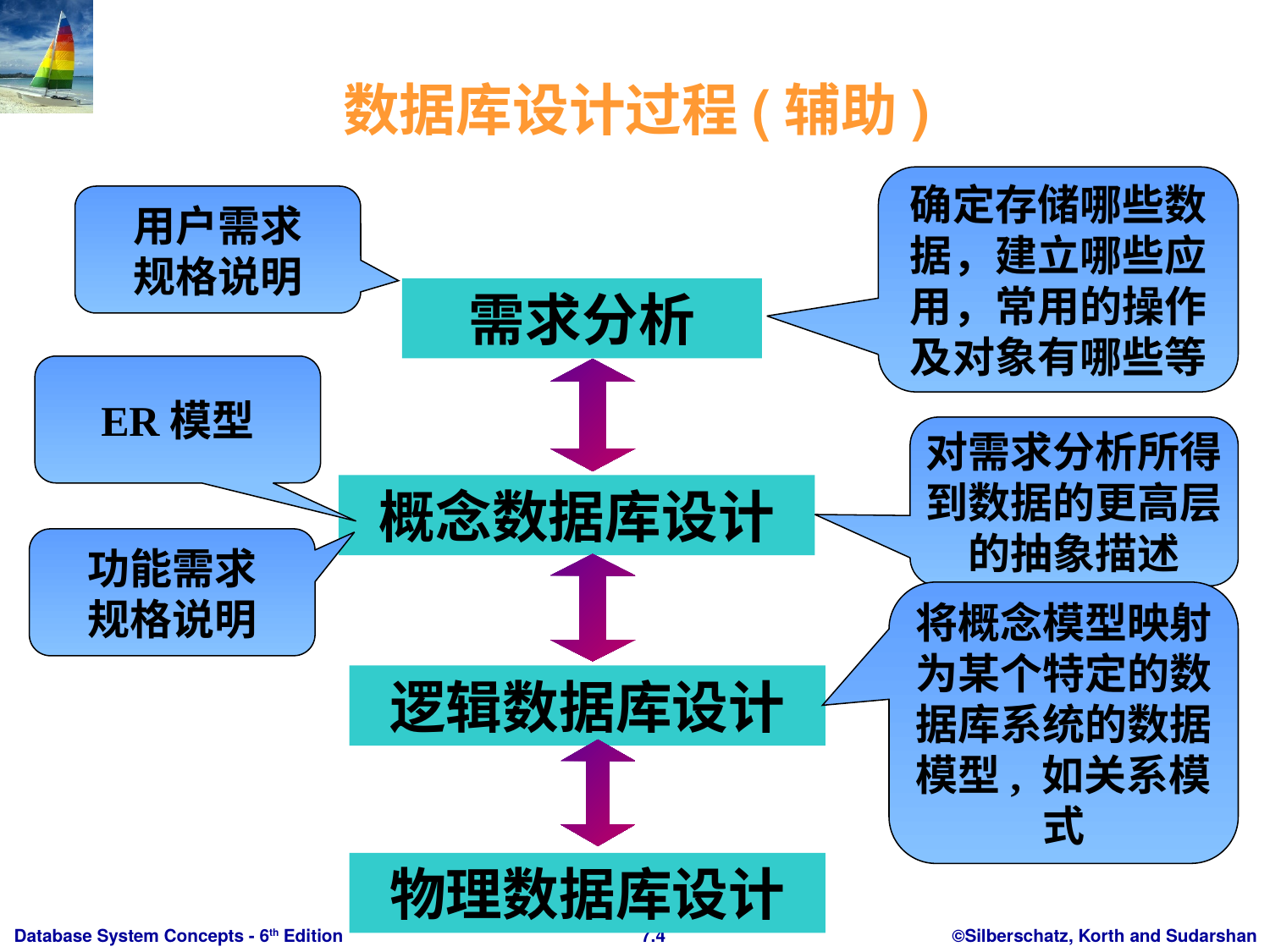

*
# 数据库设计过程(辅助)
确定存储哪些数据，建立哪些应用，常用的操作及对象有哪些等
用户需求
规格说明
需求分析
ER模型

对需求分析所得到数据的更高层的抽象描述
概念数据库设计
功能需求
规格说明

将概念模型映射为某个特定的数据库系统的数据模型, 如关系模式
逻辑数据库设计

物理数据库设计